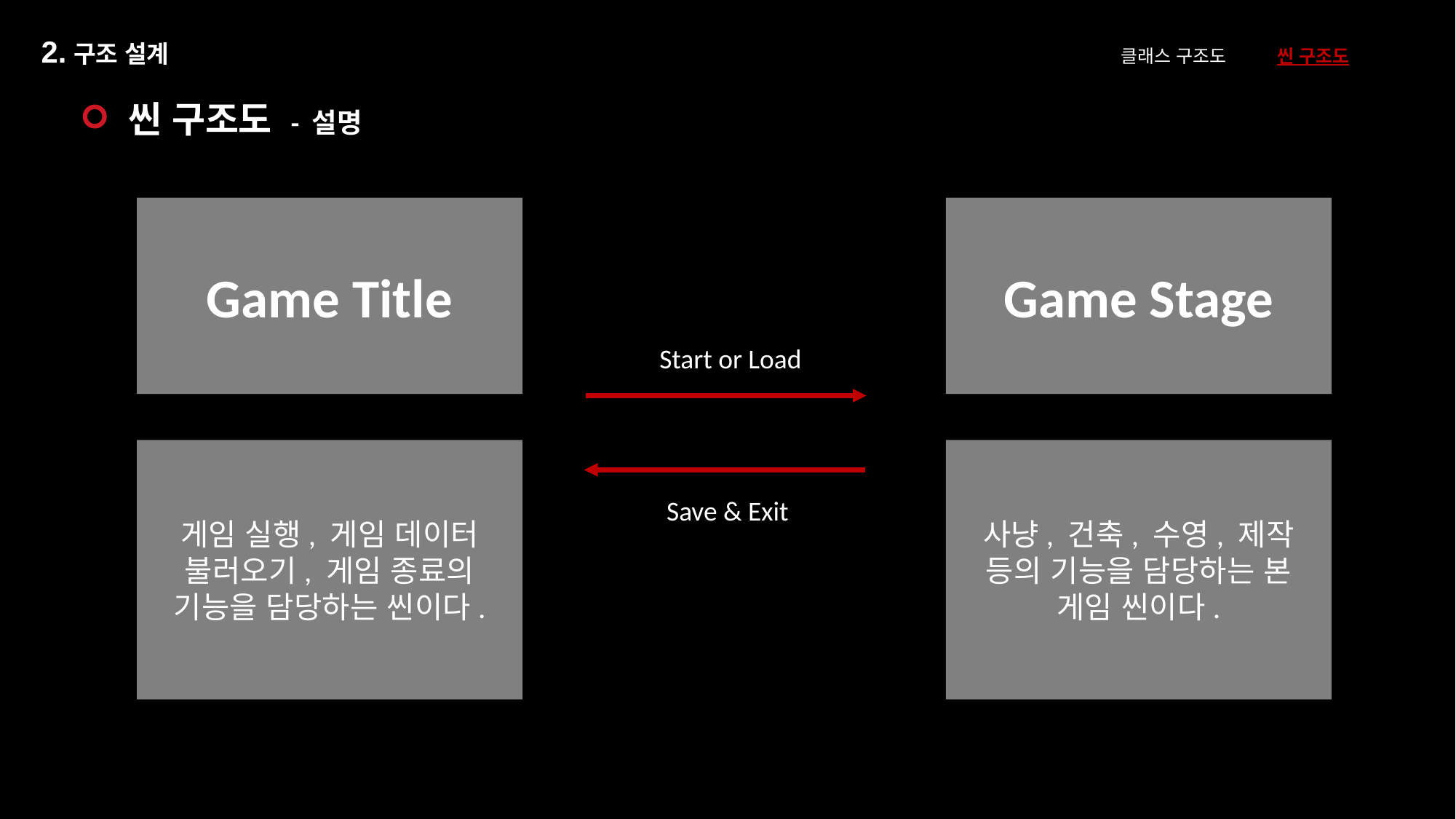

2.구조 설계
클래스 구조도          씬 구조도
씬 구조도 - 설명

Game Title
Game Stage
Start or Load
게임 실행, 게임 데이터 불러오기, 게임 종료의 기능을 담당하는 씬이다.
사냥, 건축, 수영, 제작 등의 기능을 담당하는 본 게임 씬이다.
Save & Exit